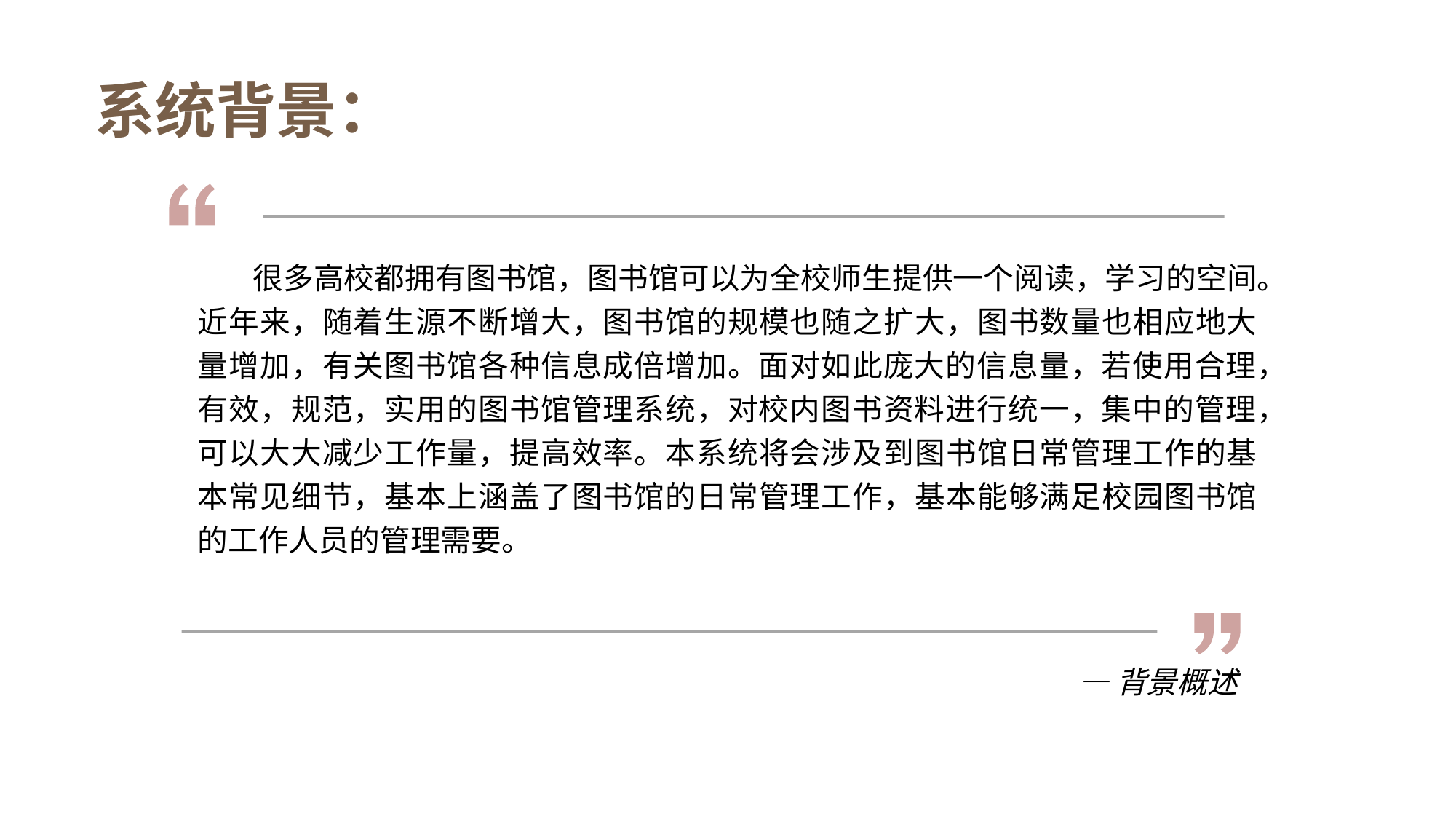

系统背景：

       很多高校都拥有图书馆，图书馆可以为全校师生提供一个阅读，学习的空间。近年来，随着生源不断增大，图书馆的规模也随之扩大，图书数量也相应地大量增加，有关图书馆各种信息成倍增加。面对如此庞大的信息量，若使用合理，有效，规范，实用的图书馆管理系统，对校内图书资料进行统一，集中的管理，可以大大减少工作量，提高效率。本系统将会涉及到图书馆日常管理工作的基本常见细节，基本上涵盖了图书馆的日常管理工作，基本能够满足校园图书馆的工作人员的管理需要。

—背景概述